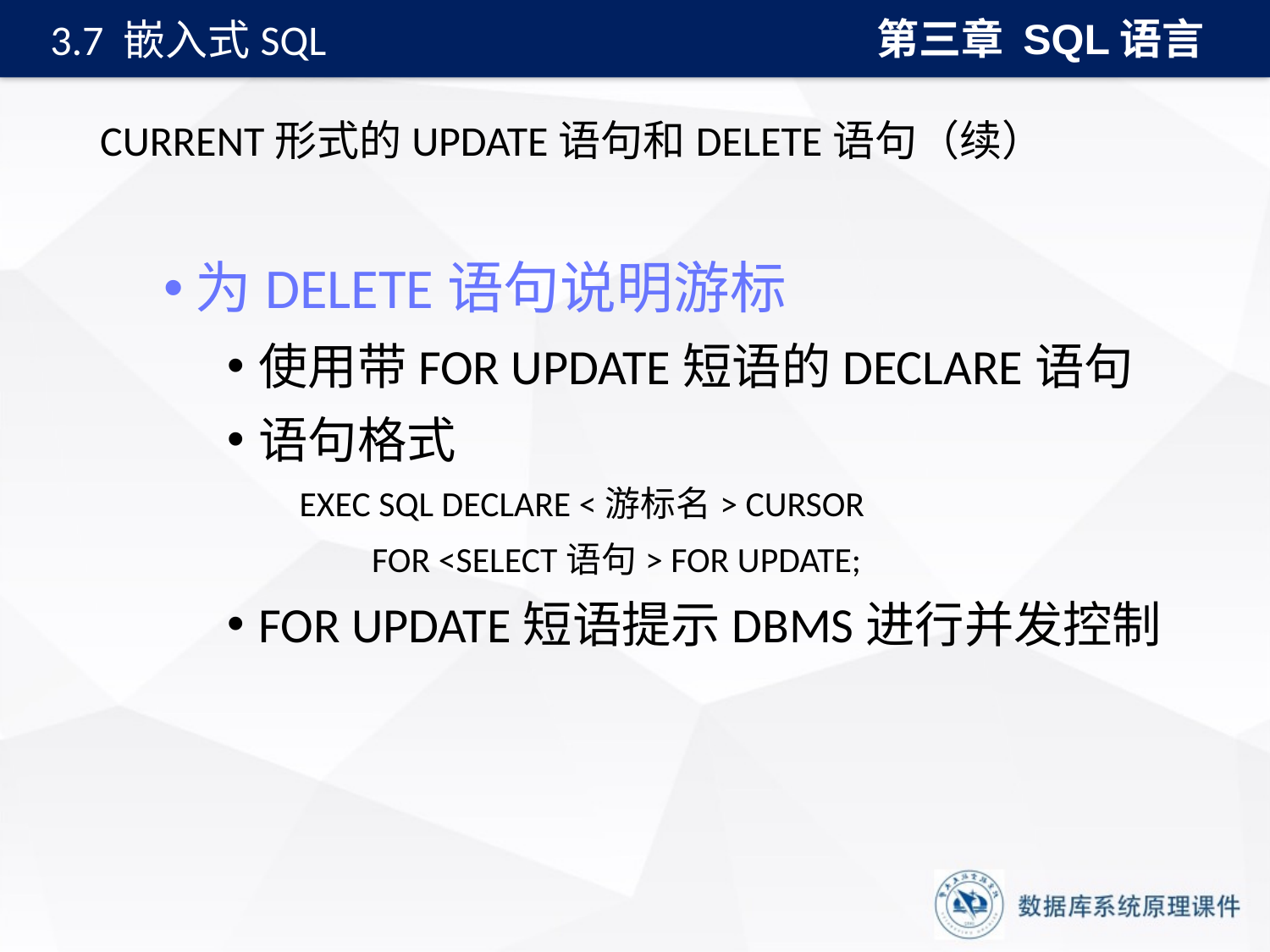

第三章 SQL语言
3.7 嵌入式SQL
# CURRENT形式的UPDATE语句和DELETE语句（续）
为DELETE语句说明游标
使用带FOR UPDATE短语的DECLARE语句
语句格式
         EXEC SQL DECLARE <游标名> CURSOR
                  FOR <SELECT语句> FOR UPDATE;
FOR UPDATE短语提示DBMS进行并发控制